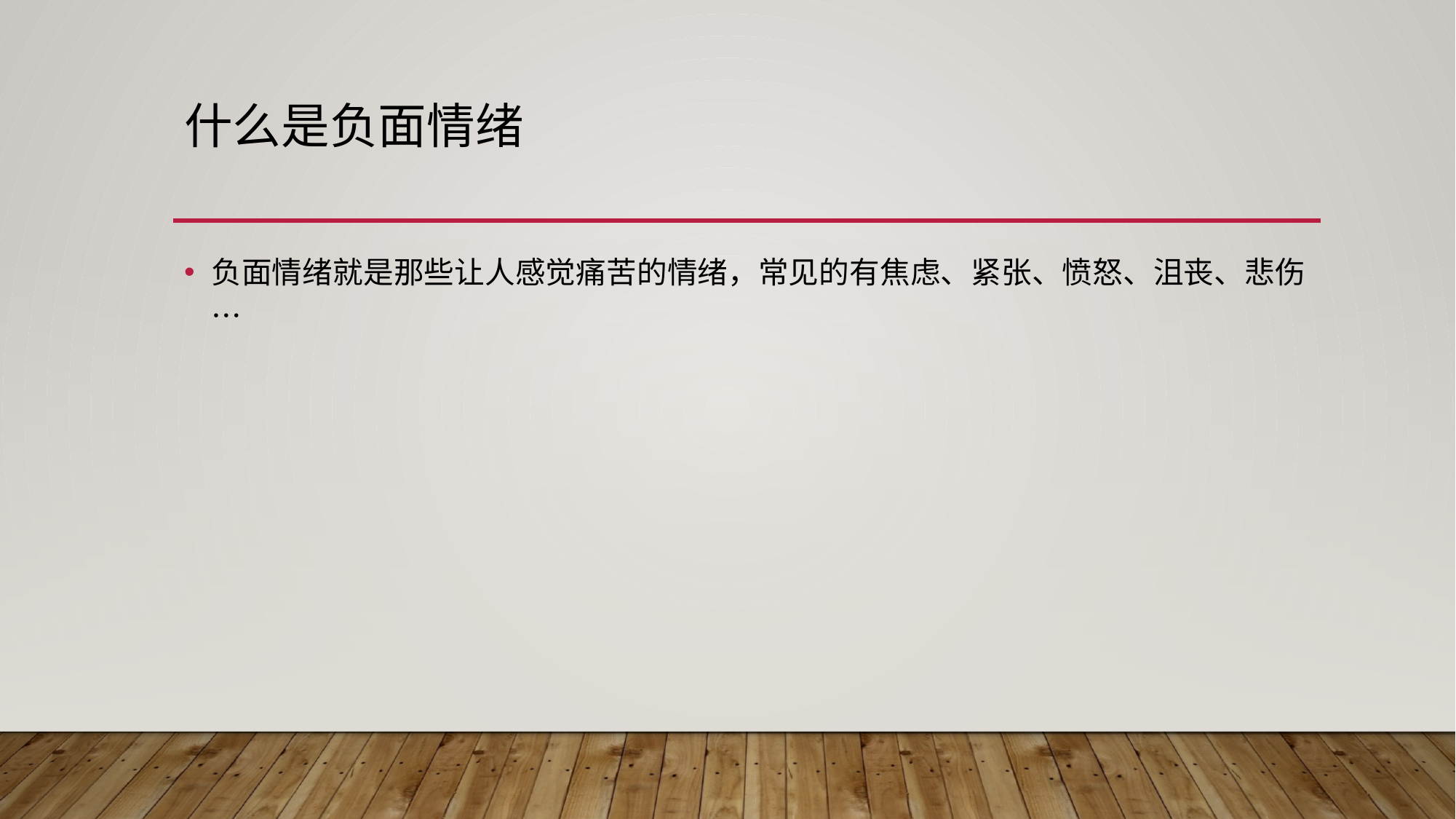

# 什么是负面情绪
负面情绪就是那些让人感觉痛苦的情绪，常见的有焦虑、紧张、愤怒、沮丧、悲伤…